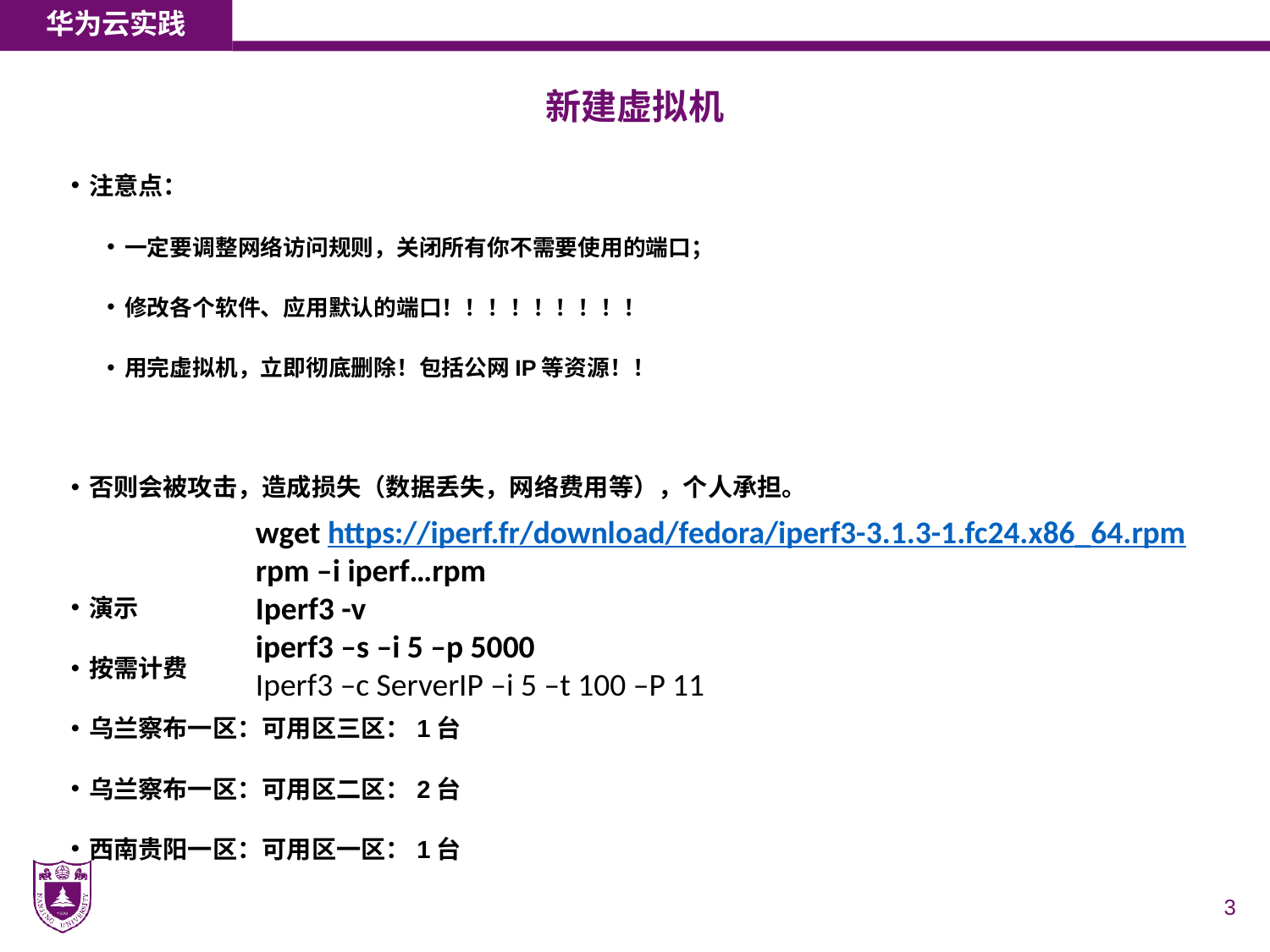

华为云实践

# 新建虚拟机
注意点：
一定要调整网络访问规则，关闭所有你不需要使用的端口；
修改各个软件、应用默认的端口！！！！！！！！！
用完虚拟机，立即彻底删除！包括公网IP等资源！！

否则会被攻击，造成损失（数据丢失，网络费用等），个人承担。

演示
按需计费
乌兰察布一区：可用区三区：1台
乌兰察布一区：可用区二区：2台
西南贵阳一区：可用区一区：1台
wget https://iperf.fr/download/fedora/iperf3-3.1.3-1.fc24.x86_64.rpm
rpm –i iperf…rpm
Iperf3 -v
iperf3 –s –i 5 –p 5000
Iperf3 –c ServerIP –i 5 –t 100 –P 11
3